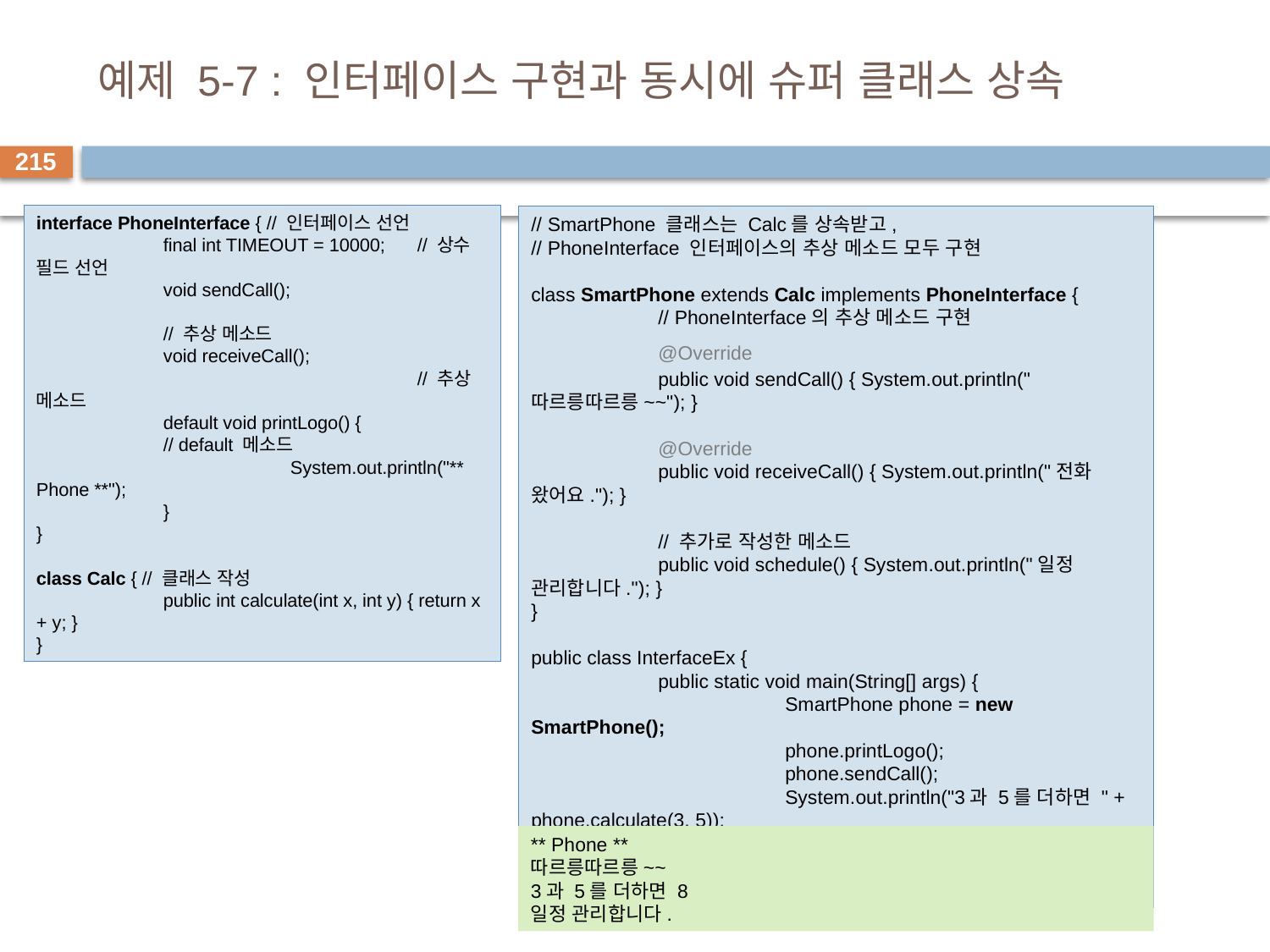

# 예제 5-7 : 인터페이스 구현과 동시에 슈퍼 클래스 상속
215
interface PhoneInterface { // 인터페이스 선언
	final int TIMEOUT = 10000; 	// 상수 필드 선언
	void sendCall(); 					// 추상 메소드
	void receiveCall(); 				// 추상 메소드
	default void printLogo() { 		// default 메소드
		System.out.println("** Phone **");
	}
}

class Calc { // 클래스 작성
	public int calculate(int x, int y) { return x + y; }
}
// SmartPhone 클래스는 Calc를 상속받고,
// PhoneInterface 인터페이스의 추상 메소드 모두 구현

class SmartPhone extends Calc implements PhoneInterface {
	// PhoneInterface의 추상 메소드 구현
	@Override
	public void sendCall() { System.out.println("따르릉따르릉~~"); }

	@Override
	public void receiveCall() { System.out.println("전화 왔어요."); }

	// 추가로 작성한 메소드
	public void schedule() { System.out.println("일정 관리합니다."); }
}

public class InterfaceEx {
	public static void main(String[] args) {
		SmartPhone phone = new SmartPhone();
		phone.printLogo();
		phone.sendCall();
		System.out.println("3과 5를 더하면 " + phone.calculate(3, 5));
		phone.schedule();
	}
}
** Phone **
따르릉따르릉~~
3과 5를 더하면 8
일정 관리합니다.